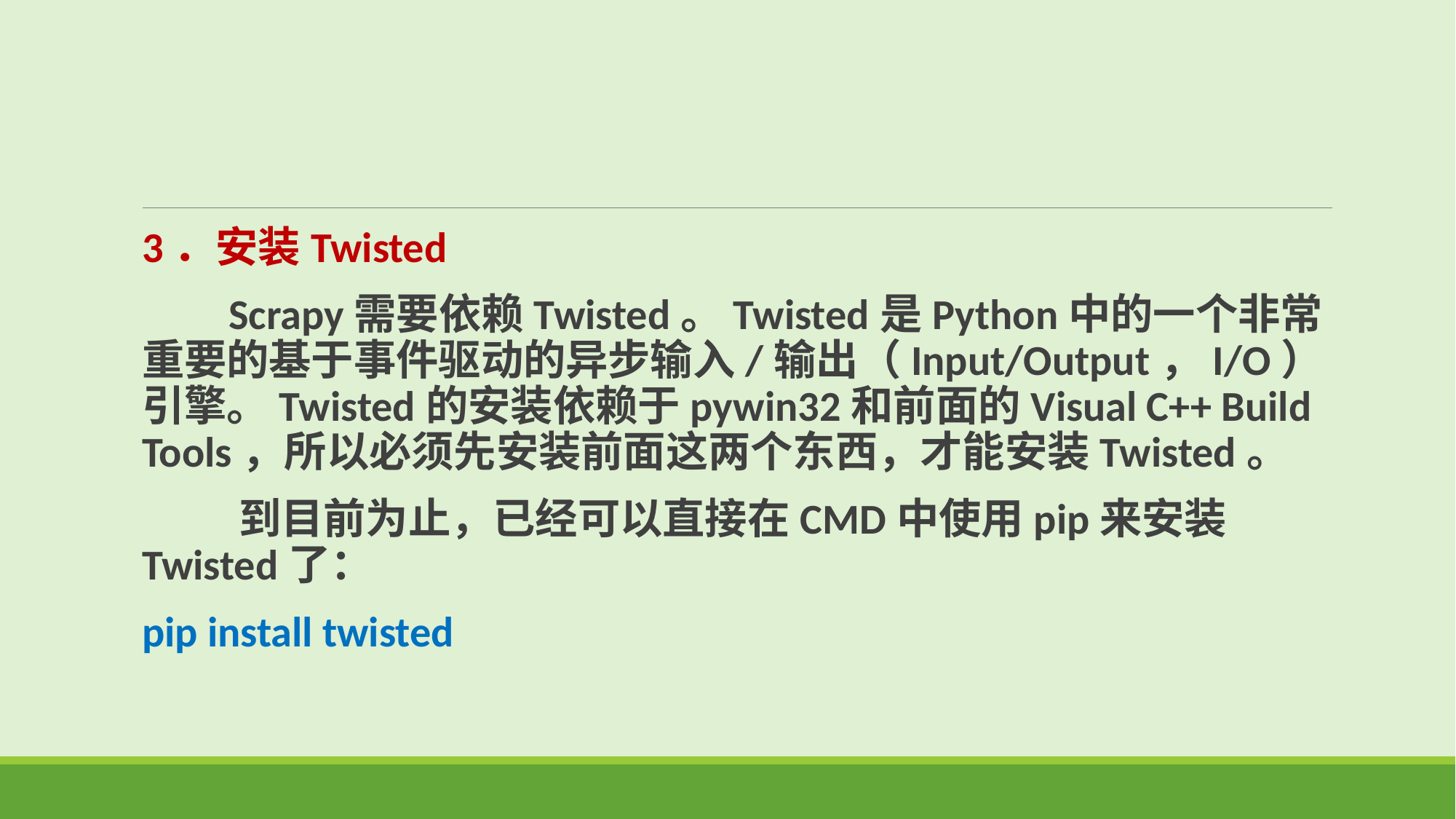

3．安装Twisted
         Scrapy需要依赖Twisted。Twisted是Python中的一个非常重要的基于事件驱动的异步输入/输出（Input/Output，I/O）引擎。Twisted的安装依赖于pywin32和前面的Visual C++ Build Tools，所以必须先安装前面这两个东西，才能安装Twisted。
         到目前为止，已经可以直接在CMD中使用pip来安装Twisted了：
pip install twisted